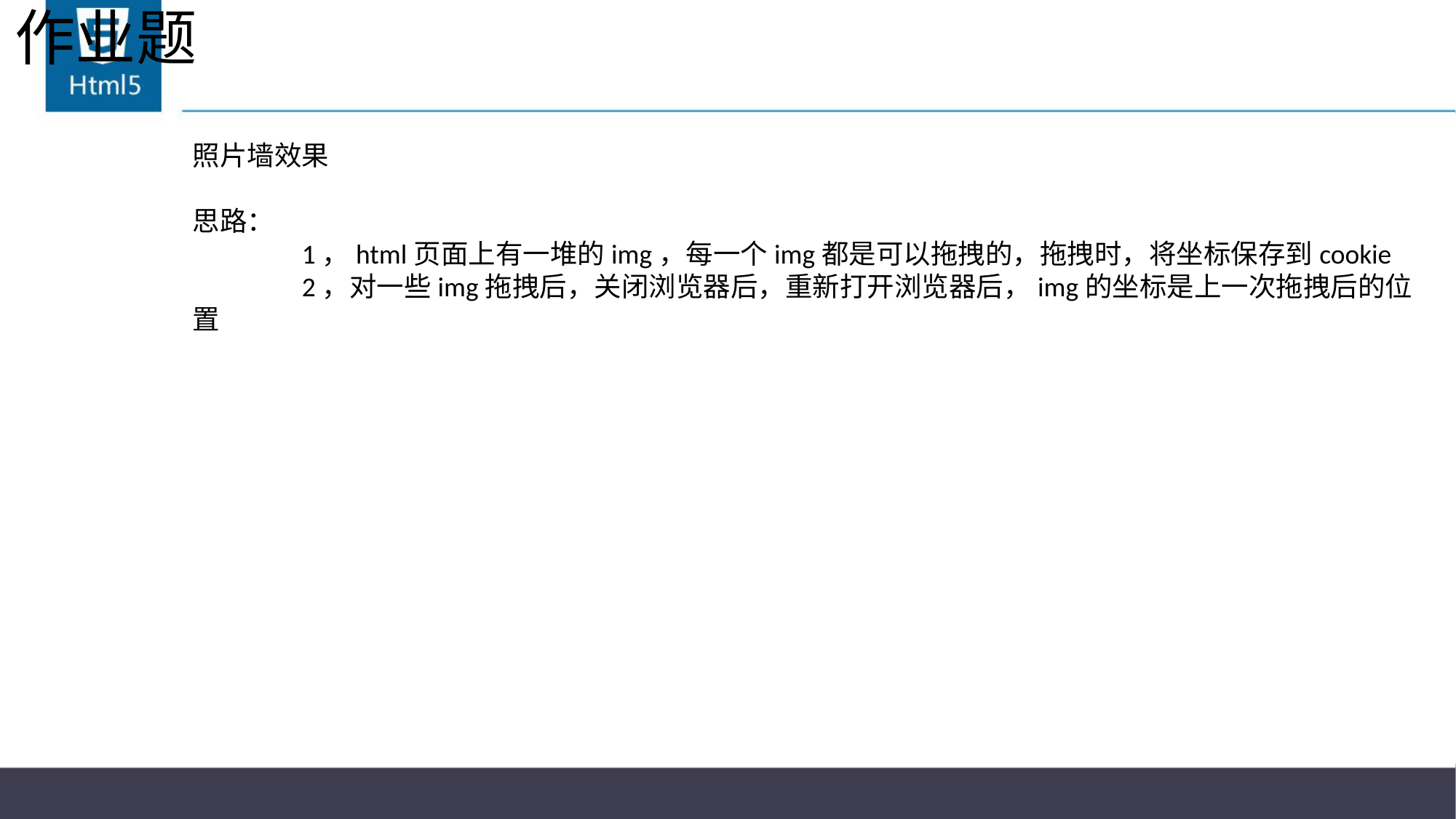

# 作业题
照片墙效果

思路：
	1，html页面上有一堆的img，每一个img都是可以拖拽的，拖拽时，将坐标保存到cookie
	2，对一些img拖拽后，关闭浏览器后，重新打开浏览器后，img的坐标是上一次拖拽后的位置